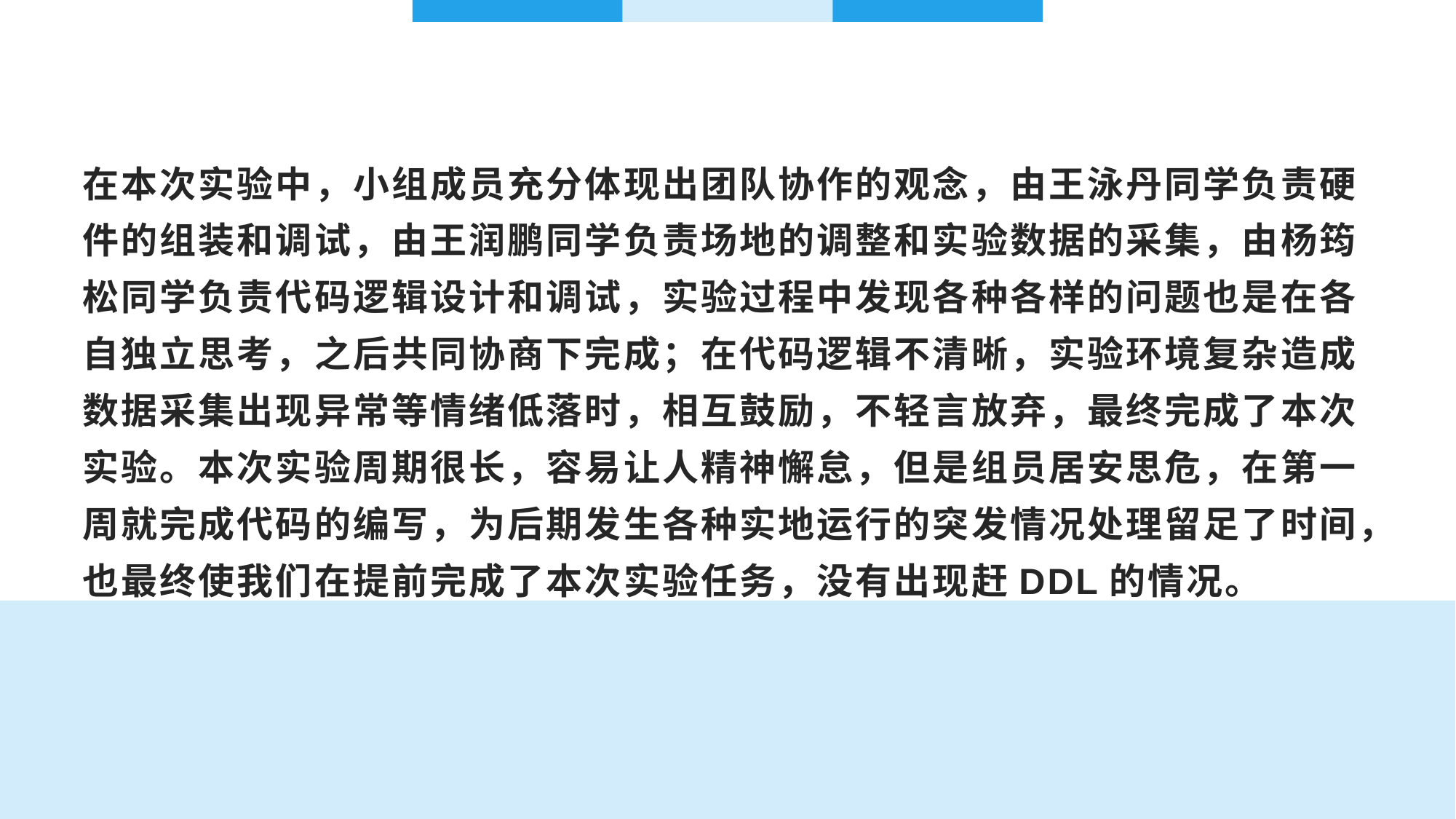

在本次实验中，小组成员充分体现出团队协作的观念，由王泳丹同学负责硬件的组装和调试，由王润鹏同学负责场地的调整和实验数据的采集，由杨筠松同学负责代码逻辑设计和调试，实验过程中发现各种各样的问题也是在各自独立思考，之后共同协商下完成；在代码逻辑不清晰，实验环境复杂造成数据采集出现异常等情绪低落时，相互鼓励，不轻言放弃，最终完成了本次实验。本次实验周期很长，容易让人精神懈怠，但是组员居安思危，在第一周就完成代码的编写，为后期发生各种实地运行的突发情况处理留足了时间，也最终使我们在提前完成了本次实验任务，没有出现赶DDL的情况。